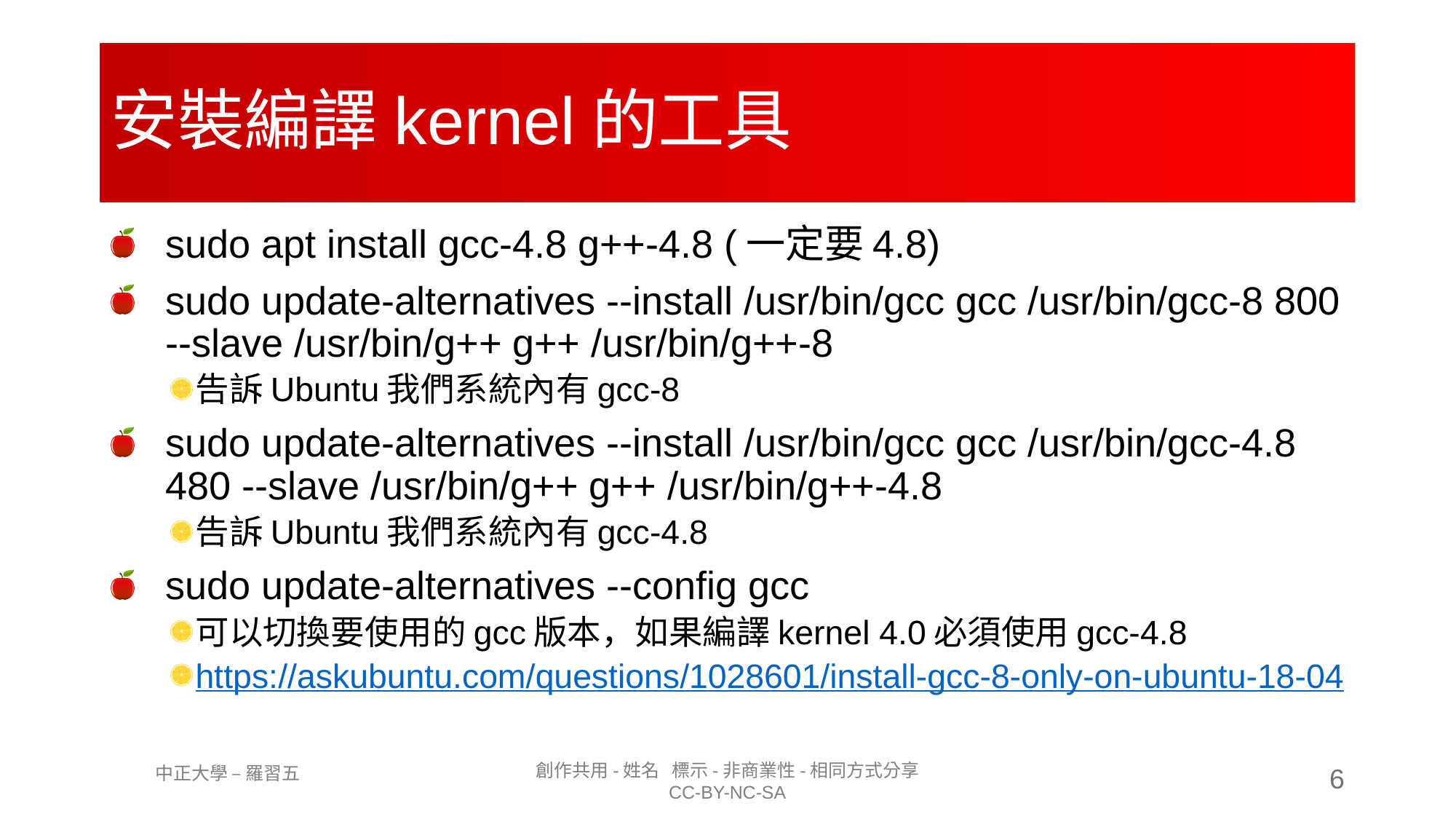

# 安裝編譯kernel的工具
sudo apt install gcc-4.8 g++-4.8 (一定要4.8)
sudo update-alternatives --install /usr/bin/gcc gcc /usr/bin/gcc-8 800 --slave /usr/bin/g++ g++ /usr/bin/g++-8
告訴Ubuntu我們系統內有gcc-8
sudo update-alternatives --install /usr/bin/gcc gcc /usr/bin/gcc-4.8 480 --slave /usr/bin/g++ g++ /usr/bin/g++-4.8
告訴Ubuntu我們系統內有gcc-4.8
sudo update-alternatives --config gcc
可以切換要使用的gcc版本，如果編譯kernel 4.0必須使用gcc-4.8
https://askubuntu.com/questions/1028601/install-gcc-8-only-on-ubuntu-18-04